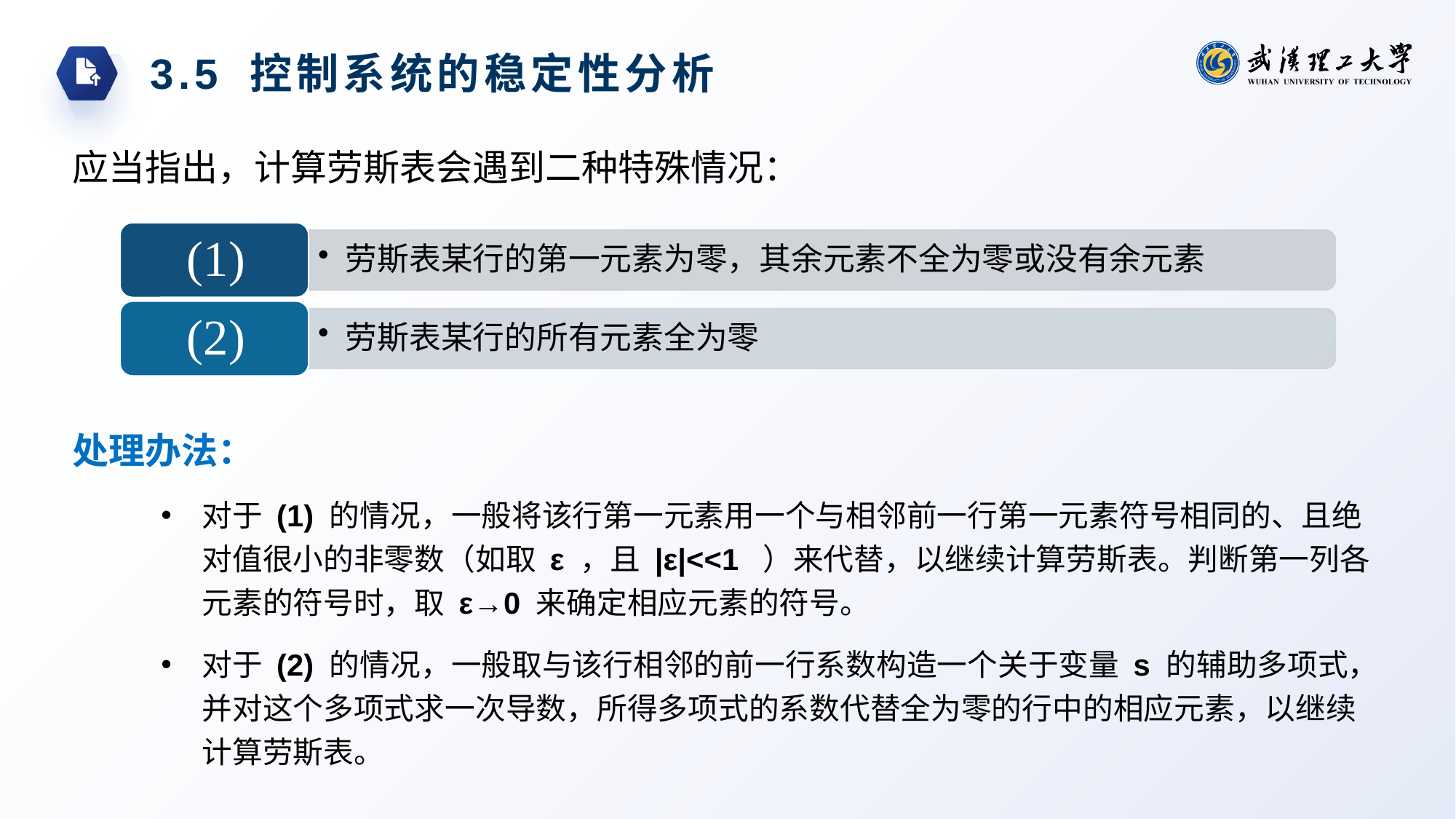

3.5 控制系统的稳定性分析
应当指出，计算劳斯表会遇到二种特殊情况：
劳斯表某行的第一元素为零，其余元素不全为零或没有余元素
(1)
劳斯表某行的所有元素全为零
(2)
处理办法：
对于 (1) 的情况，一般将该行第一元素用一个与相邻前一行第一元素符号相同的、且绝对值很小的非零数（如取 ε ，且 |ε|<<1  ）来代替，以继续计算劳斯表。判断第一列各元素的符号时，取 ε→0 来确定相应元素的符号。
对于 (2) 的情况，一般取与该行相邻的前一行系数构造一个关于变量 s 的辅助多项式，并对这个多项式求一次导数，所得多项式的系数代替全为零的行中的相应元素，以继续计算劳斯表。